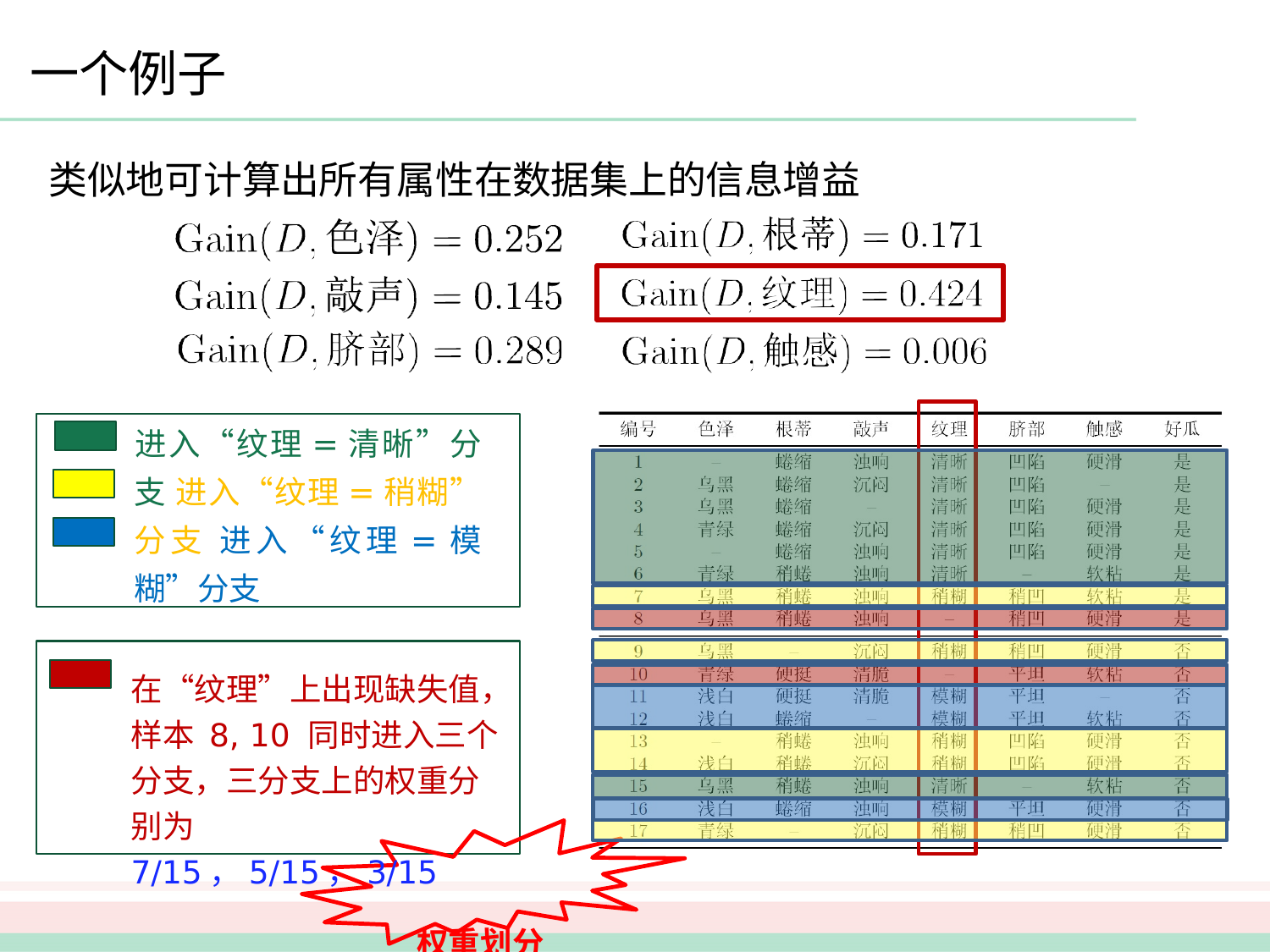

# 一个例子
类似地可计算出所有属性在数据集上的信息增益

进入“纹理=清晰”分支 进入“纹理=稍糊”分支 进入“纹理=模糊”分支

在“纹理”上出现缺失值， 样本 8, 10 同时进入三个 分支，三分支上的权重分 别为 7/15，5/15，3/15

权重划分